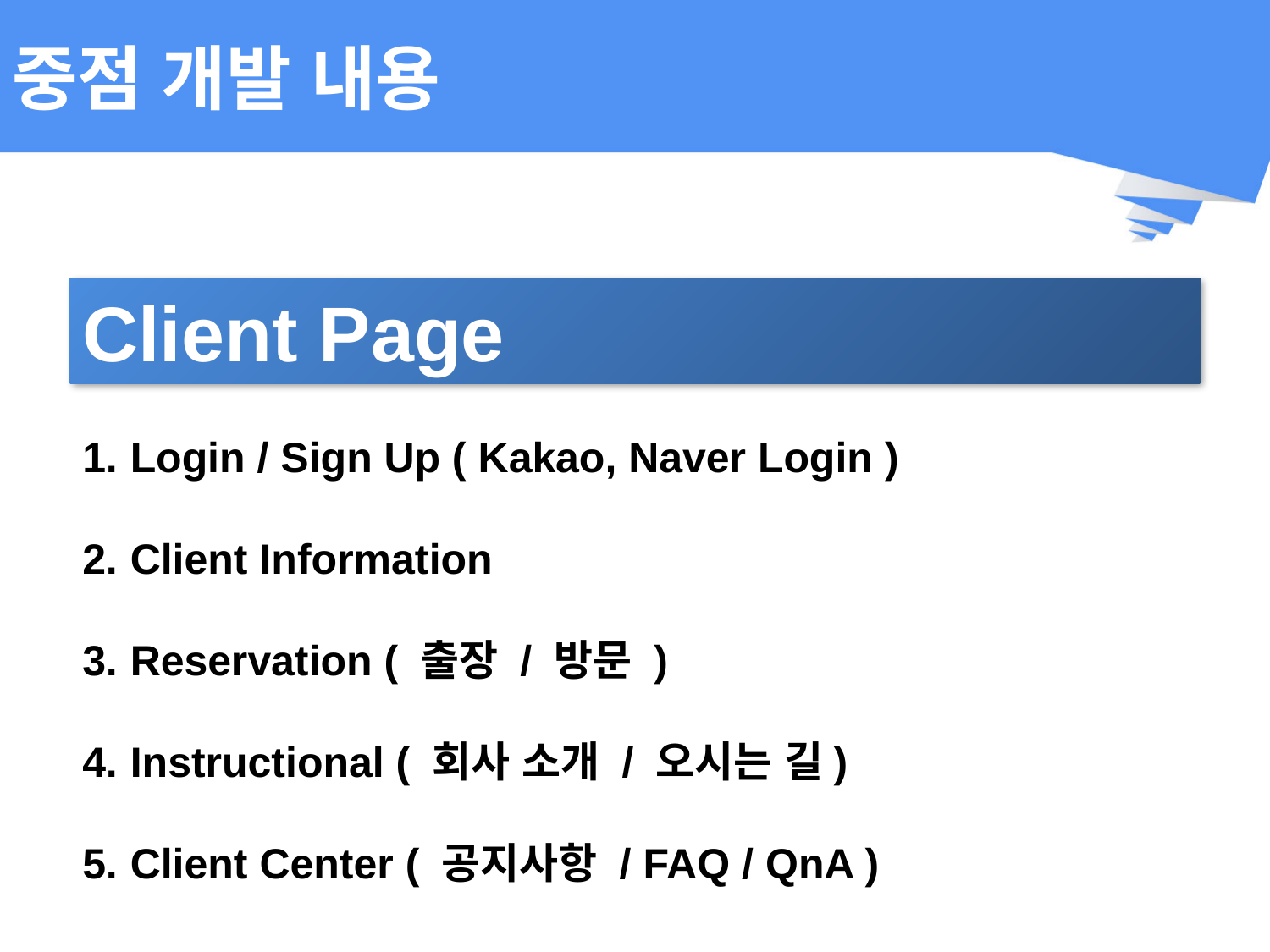

# 중점 개발 내용
Client Page

Login / Sign Up ( Kakao, Naver Login )

Client Information

Reservation ( 출장 / 방문 )

Instructional ( 회사 소개 / 오시는 길)

Client Center ( 공지사항 / FAQ / QnA )